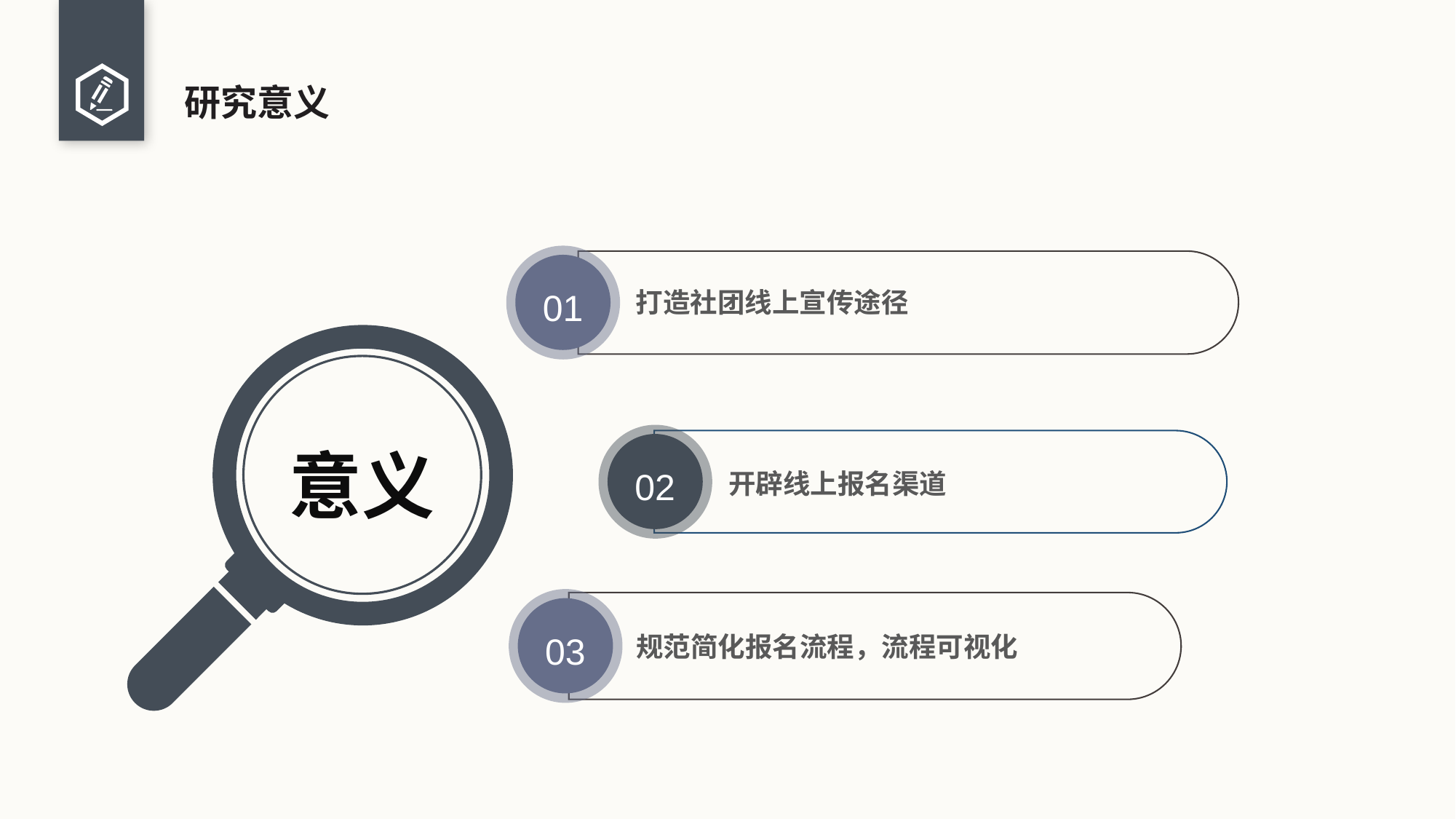

# 研究意义

01
打造社团线上宣传途径

意义

02
开辟线上报名渠道

03
规范简化报名流程，流程可视化